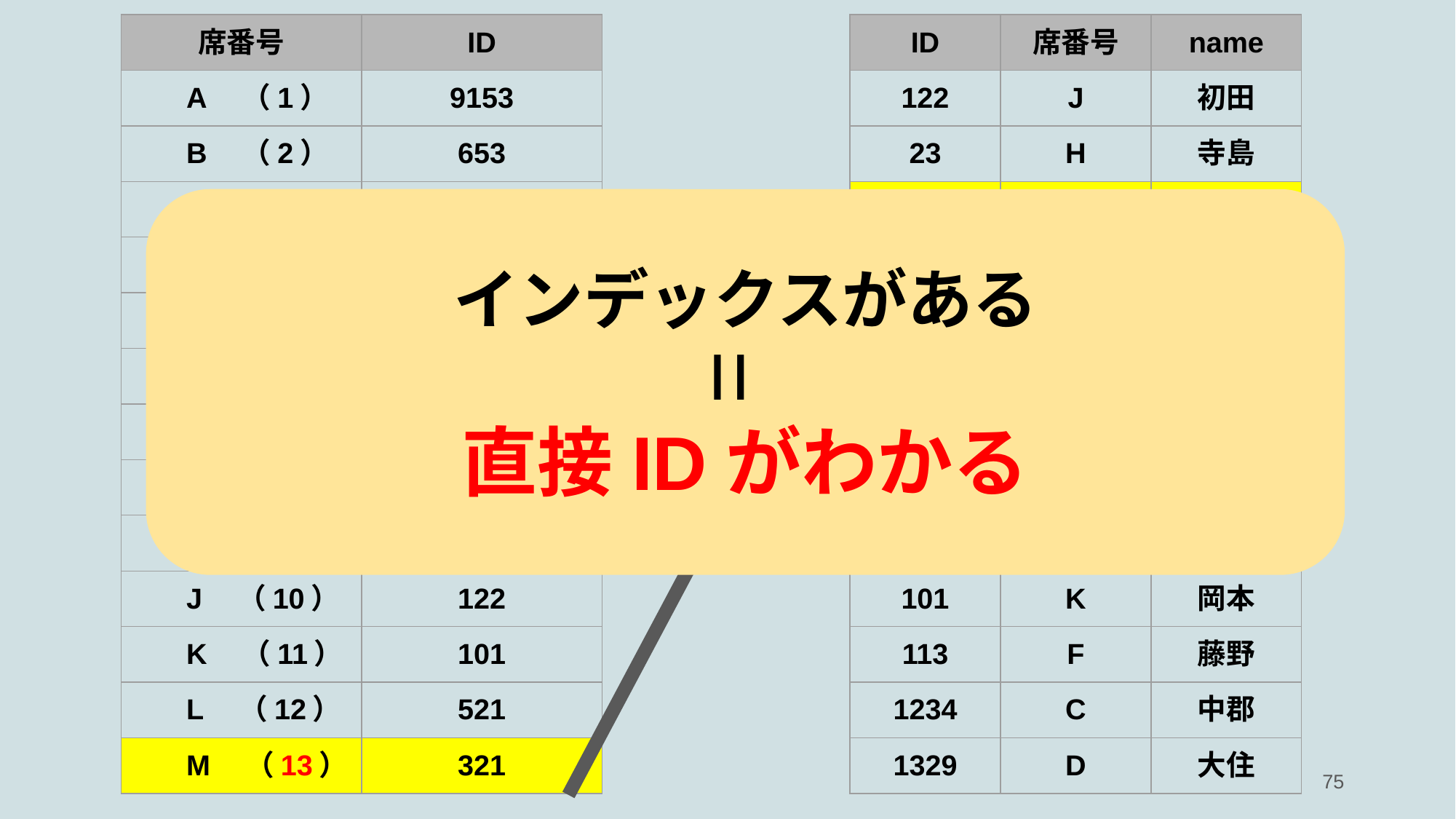

| 席番号 | ID |
| --- | --- |
| A　（1） | 9153 |
| B　（2） | 653 |
| C　（3） | 1234 |
| D　（4） | 1329 |
| G　（5） | 423 |
| F　（6） | 113 |
| G　（7） | 7325 |
| H　（8） | 23 |
| I　 （9） | 8315 |
| J　（10） | 122 |
| K　（11） | 101 |
| L　（12） | 521 |
| M　（13） | 321 |
| ID | 席番号 | name |
| --- | --- | --- |
| 122 | J | 初田 |
| 23 | H | 寺島 |
| 321 | M | ダオ |
| 423 | E | 井上 |
| 521 | L | 宮脇 |
| 653 | B | 山根木 |
| 7325 | G | 安本 |
| 8315 | I | 持永 |
| 9153 | A | 山中 |
| 101 | K | 岡本 |
| 113 | F | 藤野 |
| 1234 | C | 中郡 |
| 1329 | D | 大住 |
インデックスがある

直接IDがわかる
=
75